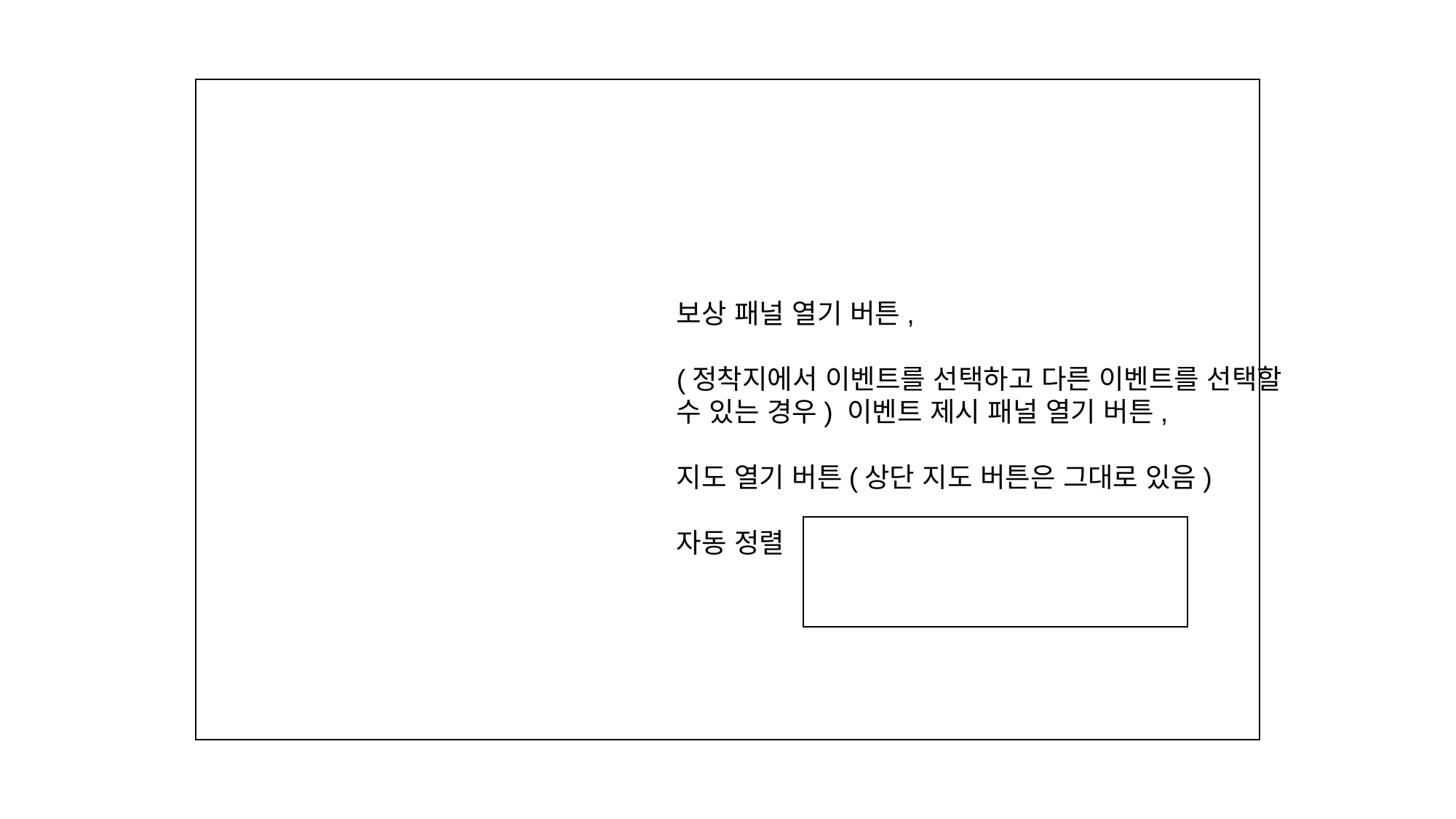

보상 패널 열기 버튼,

(정착지에서 이벤트를 선택하고 다른 이벤트를 선택할 수 있는 경우) 이벤트 제시 패널 열기 버튼,

지도 열기 버튼(상단 지도 버튼은 그대로 있음)

자동 정렬